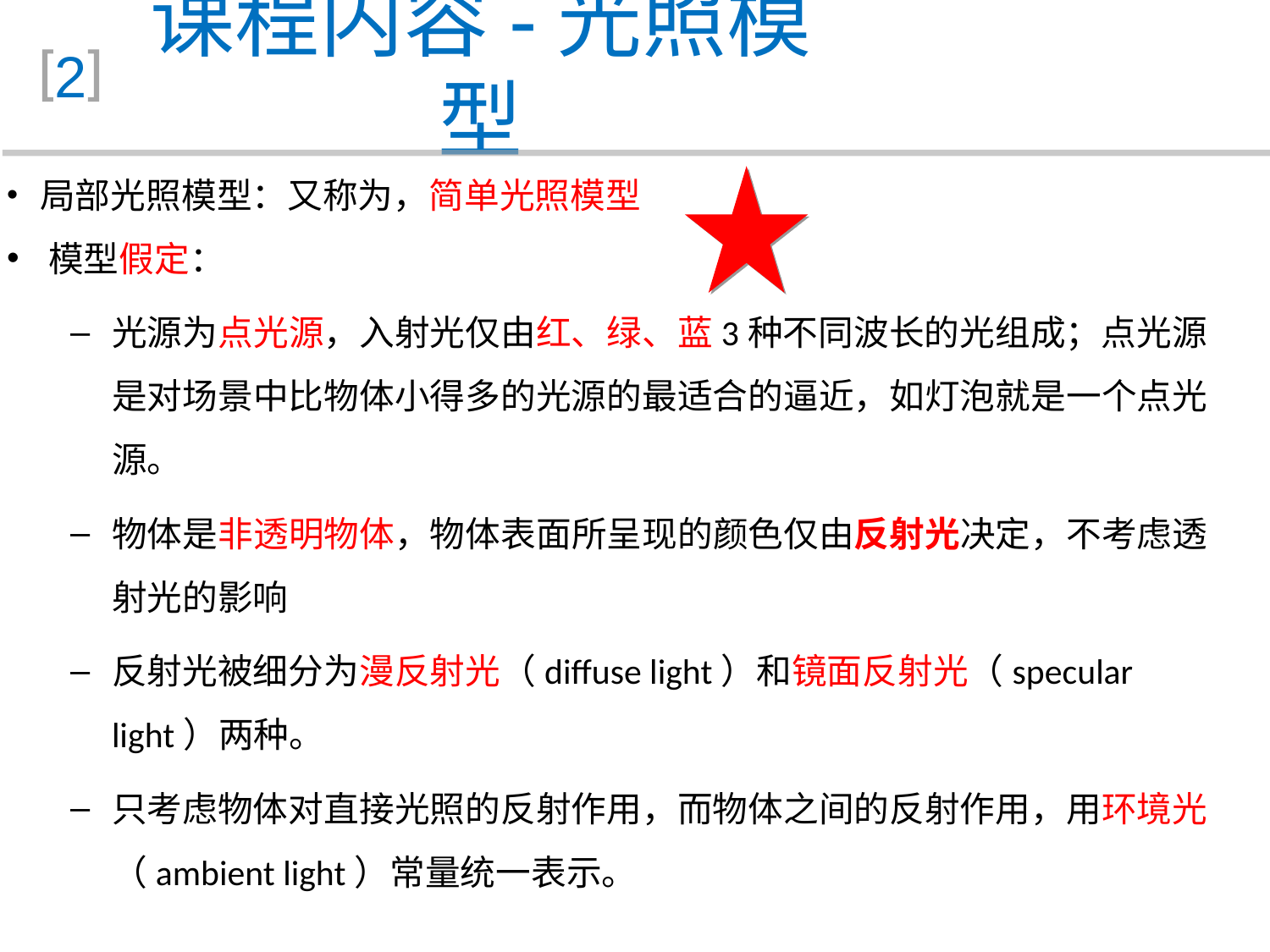

课程内容-光照模型
2

  局部光照模型：又称为，简单光照模型
模型假定：
光源为点光源，入射光仅由红、绿、蓝3种不同波长的光组成；点光源是对场景中比物体小得多的光源的最适合的逼近，如灯泡就是一个点光源。
物体是非透明物体，物体表面所呈现的颜色仅由反射光决定，不考虑透射光的影响
反射光被细分为漫反射光（diffuse light）和镜面反射光（specular light）两种。
只考虑物体对直接光照的反射作用，而物体之间的反射作用，用环境光（ambient light）常量统一表示。